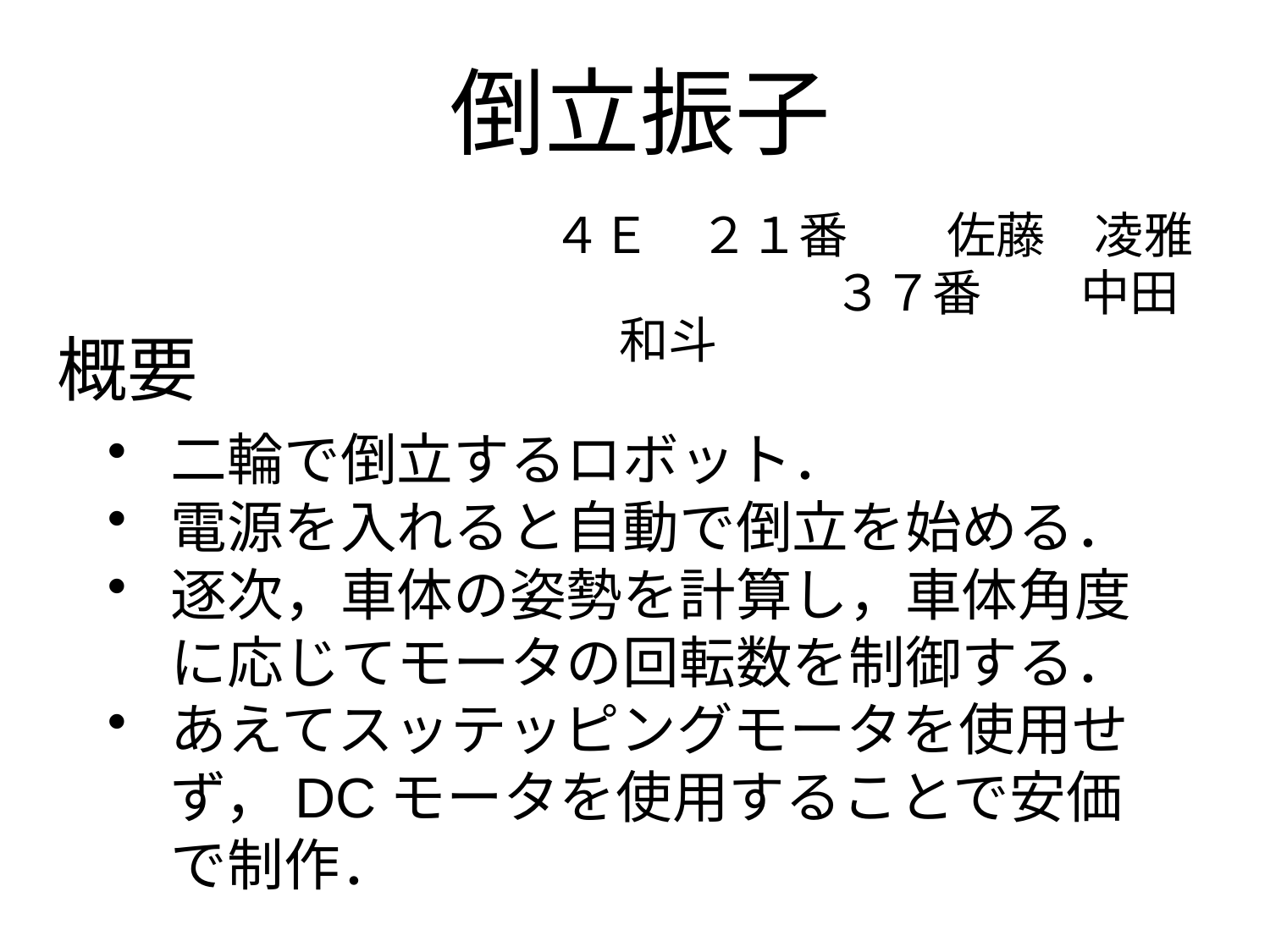

# 倒立振子
	４Ｅ　２１番　　佐藤　凌雅
　　　　　　　　　３７番　　中田　和斗
概要
二輪で倒立するロボット．
電源を入れると自動で倒立を始める．
逐次，車体の姿勢を計算し，車体角度に応じてモータの回転数を制御する．
あえてスッテッピングモータを使用せず，DCモータを使用することで安価で制作．